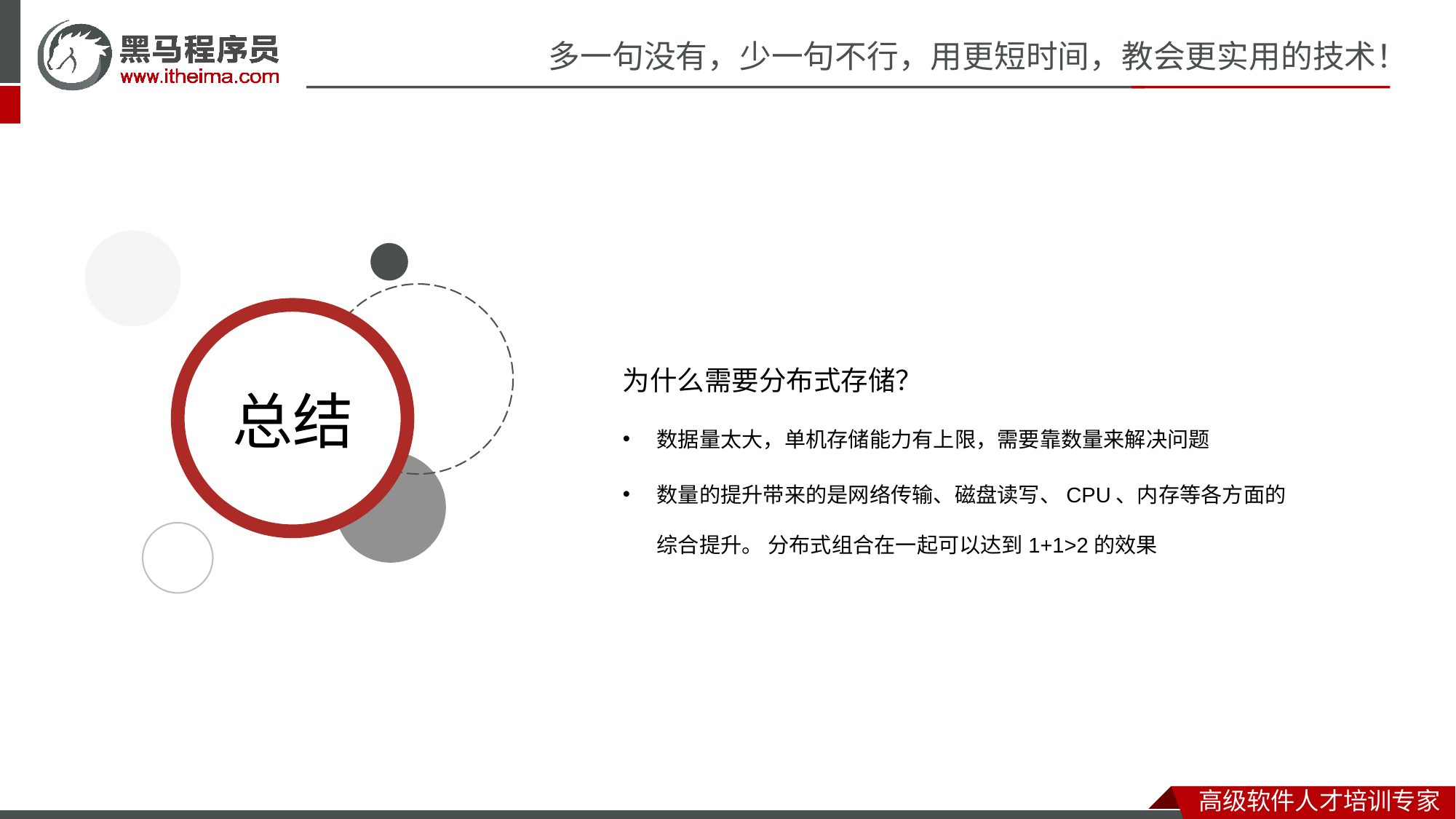

为什么需要分布式存储？
数据量太大，单机存储能力有上限，需要靠数量来解决问题
数量的提升带来的是网络传输、磁盘读写、CPU、内存等各方面的综合提升。 分布式组合在一起可以达到1+1>2的效果